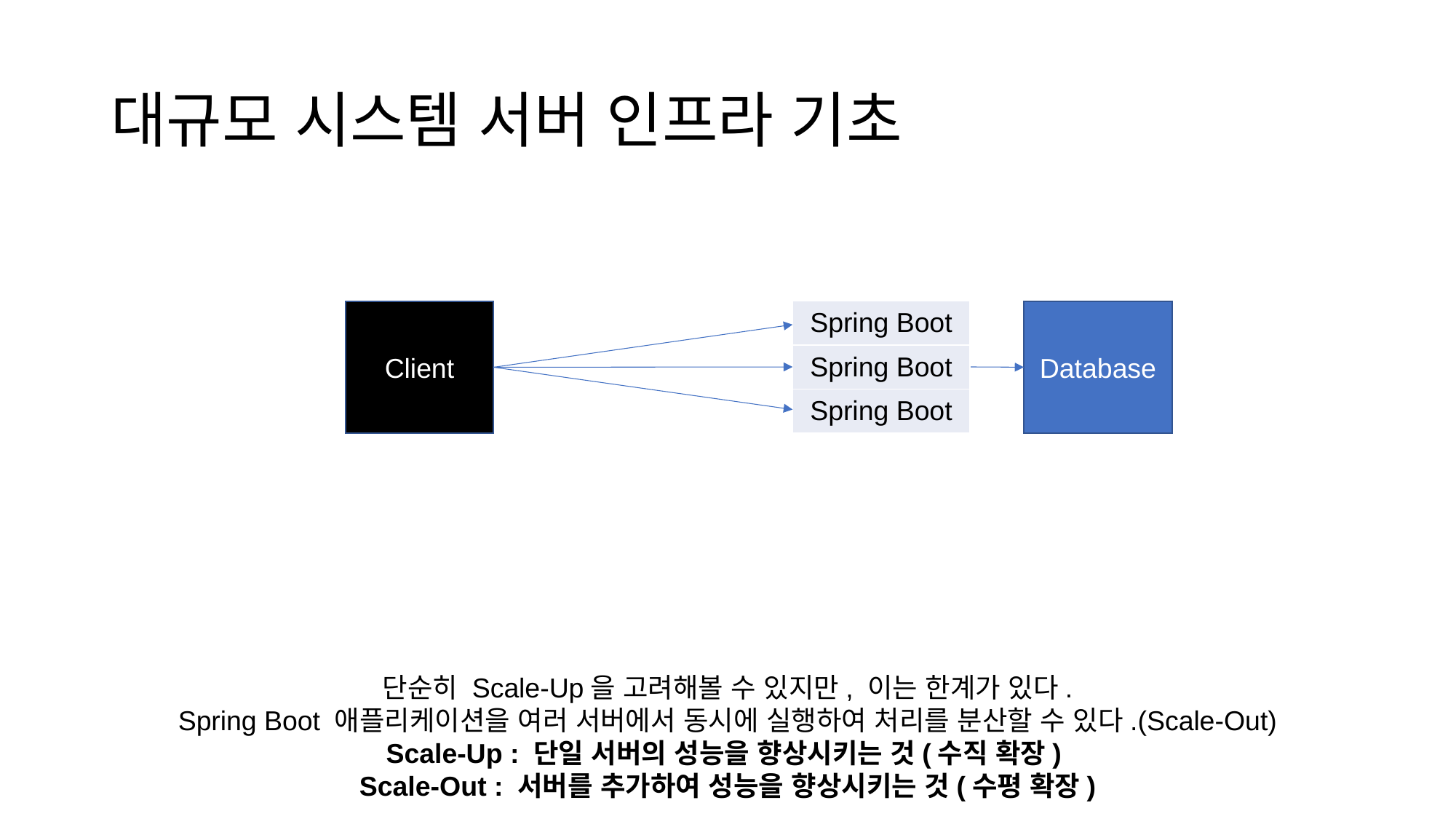

# 대규모 시스템 서버 인프라 기초
| Spring Boot |
| --- |
| Spring Boot |
| Spring Boot |
Client
Database
단순히 Scale-Up을 고려해볼 수 있지만, 이는 한계가 있다.
Spring Boot 애플리케이션을 여러 서버에서 동시에 실행하여 처리를 분산할 수 있다.(Scale-Out)
Scale-Up : 단일 서버의 성능을 향상시키는 것(수직 확장)
Scale-Out : 서버를 추가하여 성능을 향상시키는 것(수평 확장)